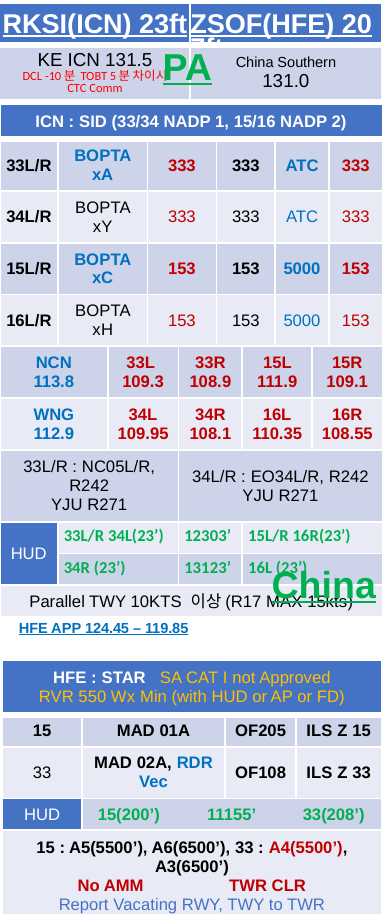

| RKSI(ICN) 23ft | ZSOF(HFE) 207ft |
| --- | --- |
| KE ICN 131.5 DCL -10분 TOBT 5분 차이시 CTC Comm | China Southern 131.0 |
PA
| ICN : SID (33/34 NADP 1, 15/16 NADP 2) |  |  |  |  |  |  |  |  |  |
| --- | --- | --- | --- | --- | --- | --- | --- | --- | --- |
| 33L/R | BOPTA xA |  | 333 |  | 333 |  | ATC |  | 333 |
| 34L/R | BOPTA xY |  | 333 |  | 333 |  | ATC |  | 333 |
| 15L/R | BOPTA xC |  | 153 |  | 153 |  | 5000 |  | 153 |
| 16L/R | BOPTA xH |  | 153 |  | 153 |  | 5000 |  | 153 |
| NCN 113.8 |  | 33L 109.3 |  | 33R 108.9 |  | 15L 111.9 |  | 15R 109.1 |  |
| WNG 112.9 |  | 34L 109.95 |  | 34R 108.1 |  | 16L 110.35 |  | 16R 108.55 |  |
| 33L/R : NC05L/R, R242 YJU R271 |  |  |  | 34L/R : EO34L/R, R242 YJU R271 |  |  |  |  |  |
| HUD | 33L/R 34L(23’) |  |  | 12303’ |  | 15L/R 16R(23’) |  |  |  |
|  | 34R (23’) |  |  | 13123’ |  | 16L (23’) |  |  |  |
| Parallel TWY 10KTS 이상(R17 MAX 15kts) |  |  |  |  |  |  |  |  |  |
DEP 125.15 – TGU 126.17 – 120.72 – 124.52(125.72)
SHA 120.95 – 120.55 - 125.32
NKG 126.55
HFE APP 124.45 – 119.85
China
| HFE : STAR SA CAT I not Approved RVR 550 Wx Min (with HUD or AP or FD) |  |  |  |
| --- | --- | --- | --- |
| 15 | MAD 01A | OF205 | ILS Z 15 |
| 33 | MAD 02A, RDR Vec | OF108 | ILS Z 33 |
| HUD | 15(200’) 11155’ 33(208’) |  |  |
| 15 : A5(5500’), A6(6500’), 33 : A4(5500’), A3(6500’) No AMM TWR CLR Report Vacating RWY, TWY to TWR |  |  |  |
| Follow Me Car H(F/G), Report Marshaller Insight |  |  |  |